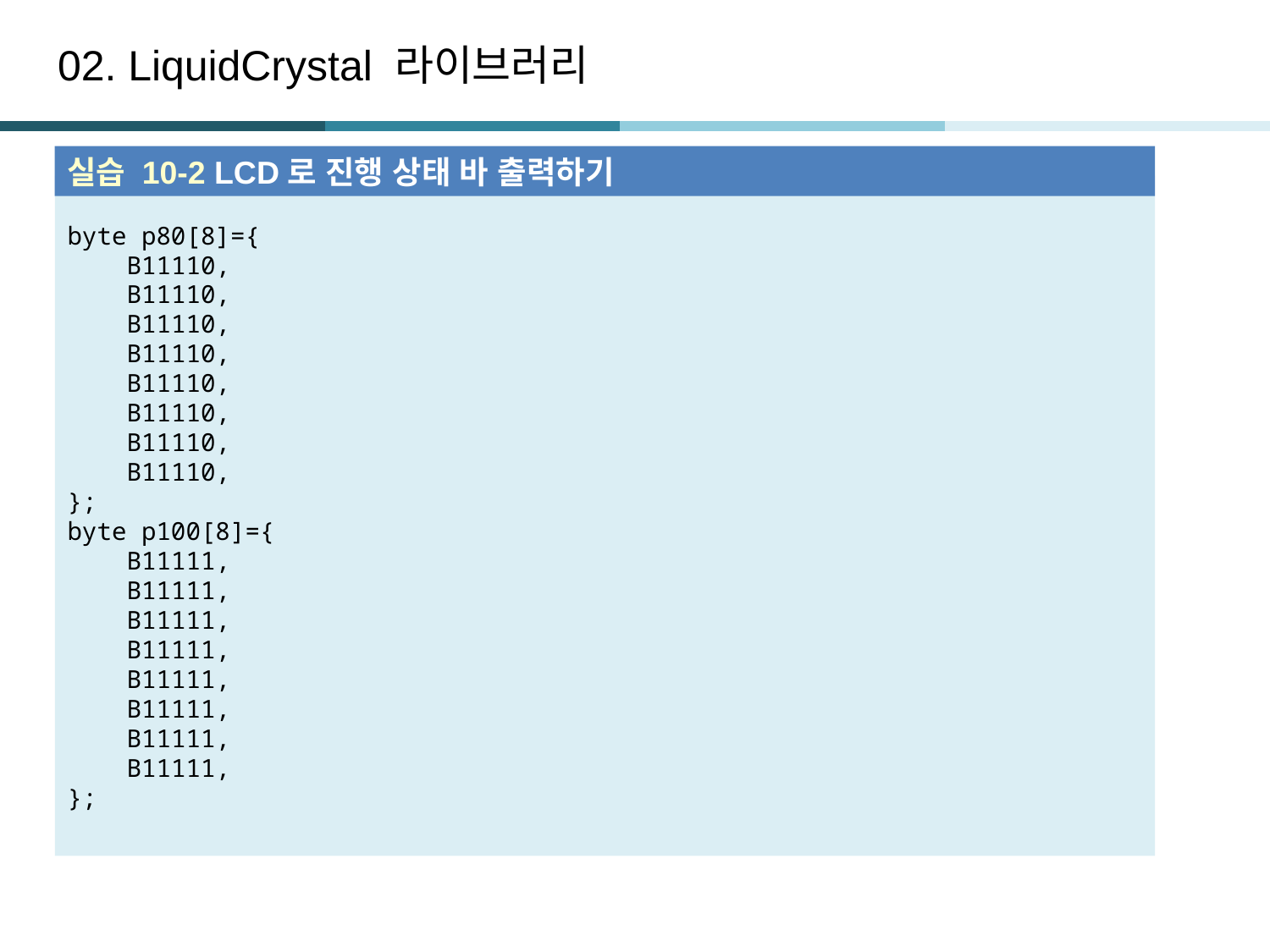

# 02. LiquidCrystal 라이브러리
실습 10-2 LCD로 진행 상태 바 출력하기
byte p80[8]={
    B11110,
    B11110,
    B11110,
    B11110,
    B11110,
    B11110,
    B11110,
    B11110,
};
byte p100[8]={
    B11111,
    B11111,
    B11111,
    B11111,
    B11111,
    B11111,
    B11111,
    B11111,
};